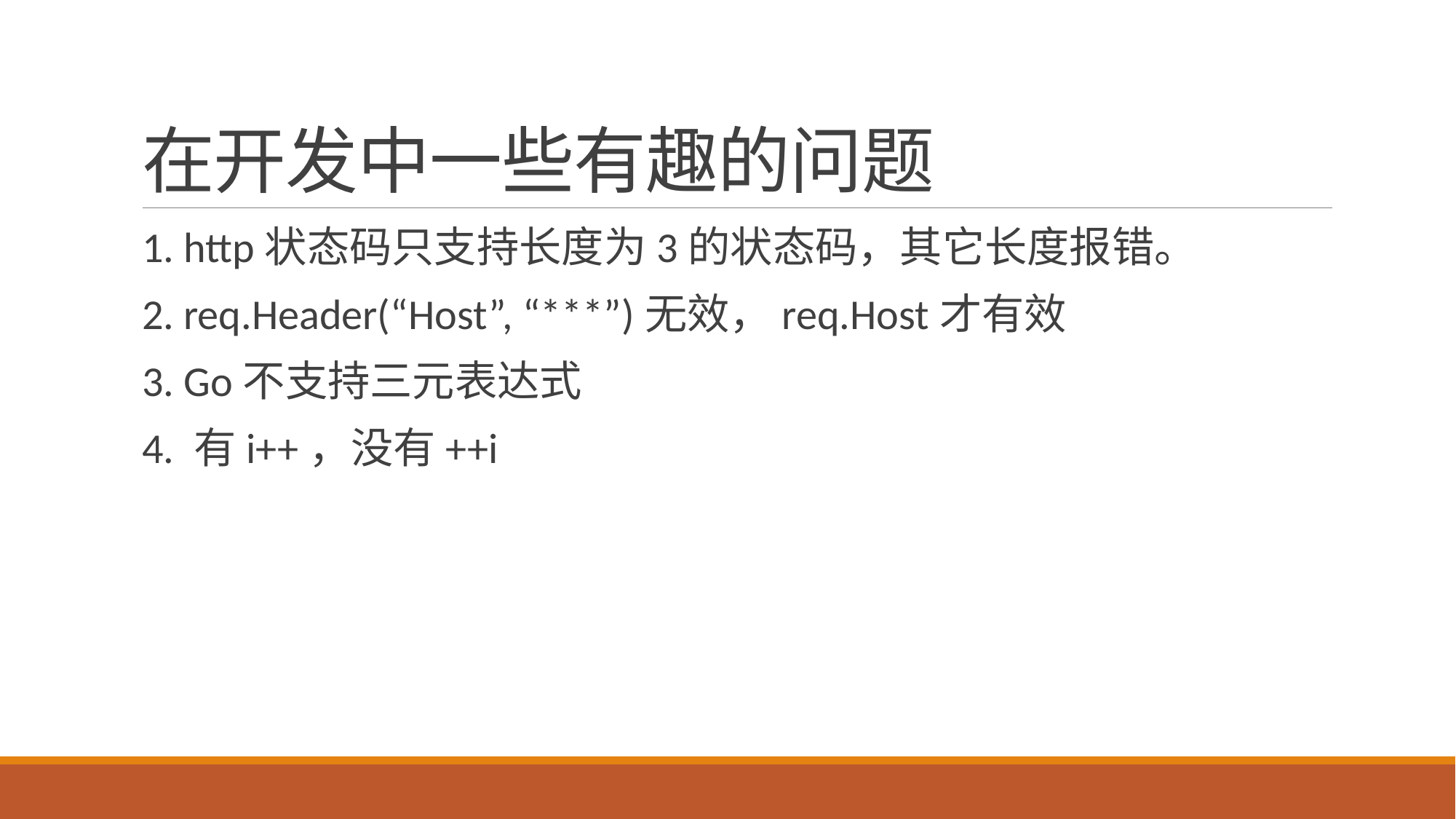

# 在开发中一些有趣的问题
1. http状态码只支持长度为3的状态码，其它长度报错。
2. req.Header(“Host”, “***”)无效，req.Host才有效
3. Go不支持三元表达式
4. 有i++，没有++i